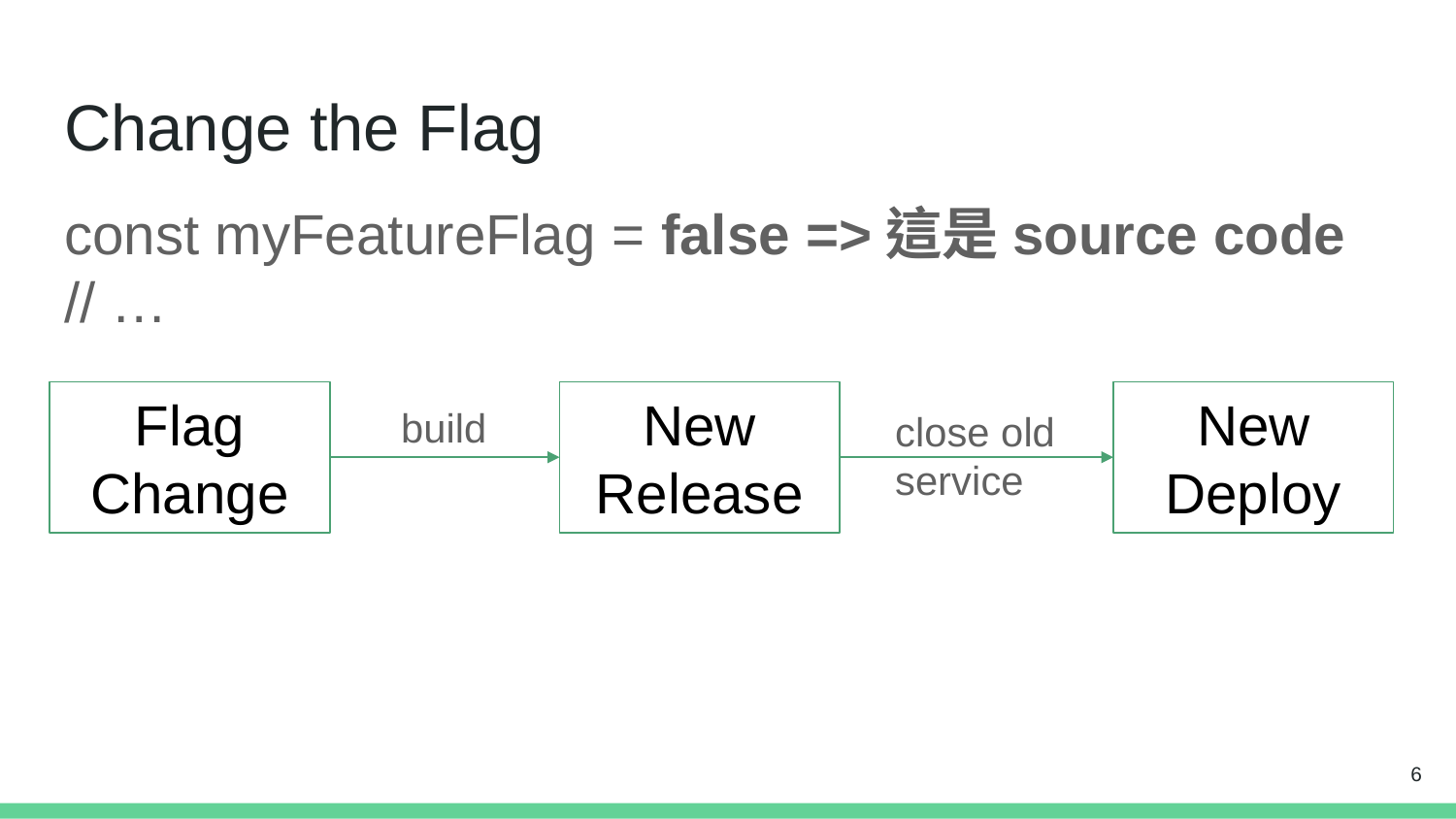

# Change the Flag
const myFeatureFlag = false =>這是source code
// …

Flag Change
New Release
New Deploy
build
close old
service
6